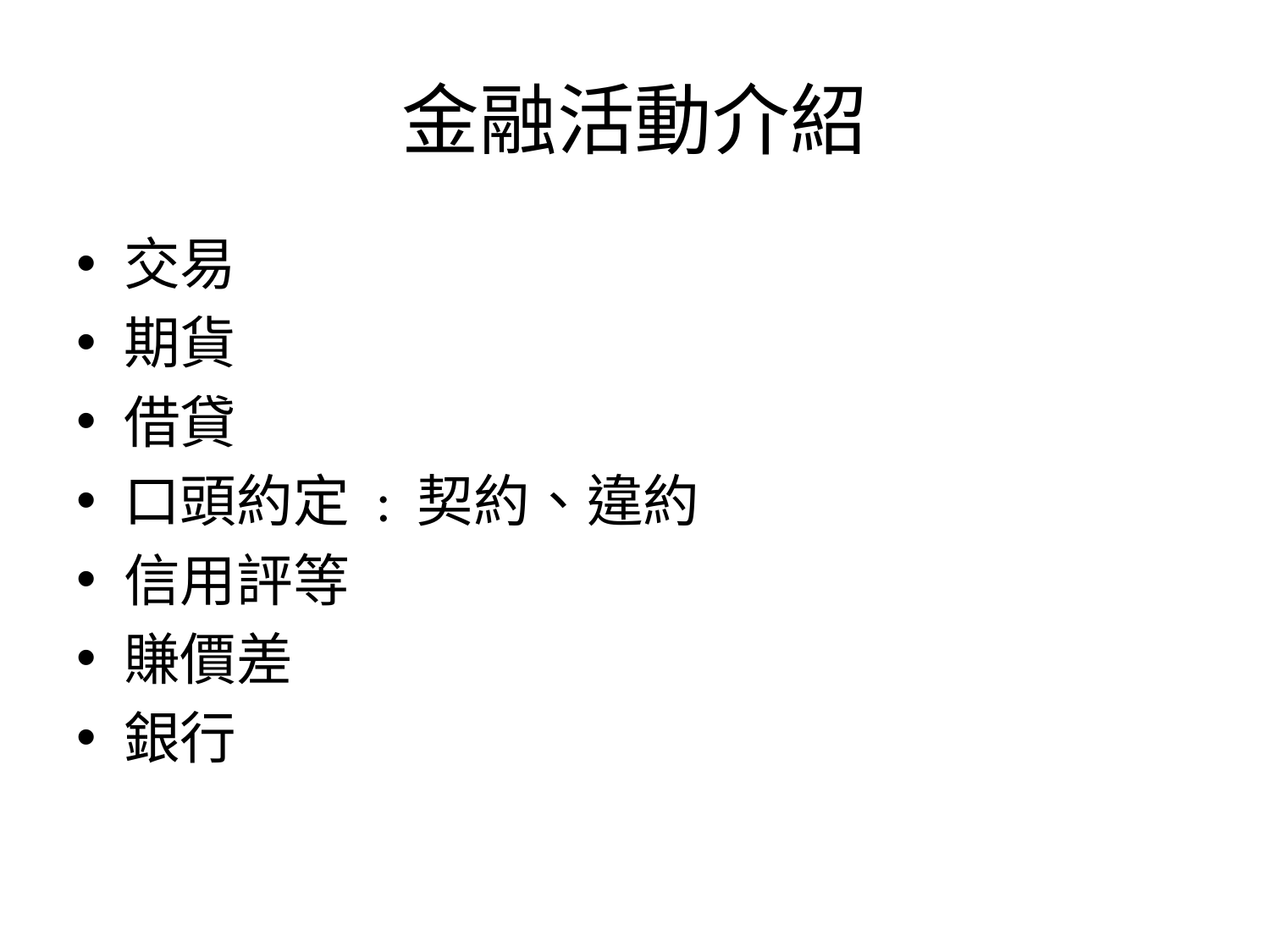

# 金融活動介紹
交易
期貨
借貸
口頭約定 : 契約、違約
信用評等
賺價差
銀行